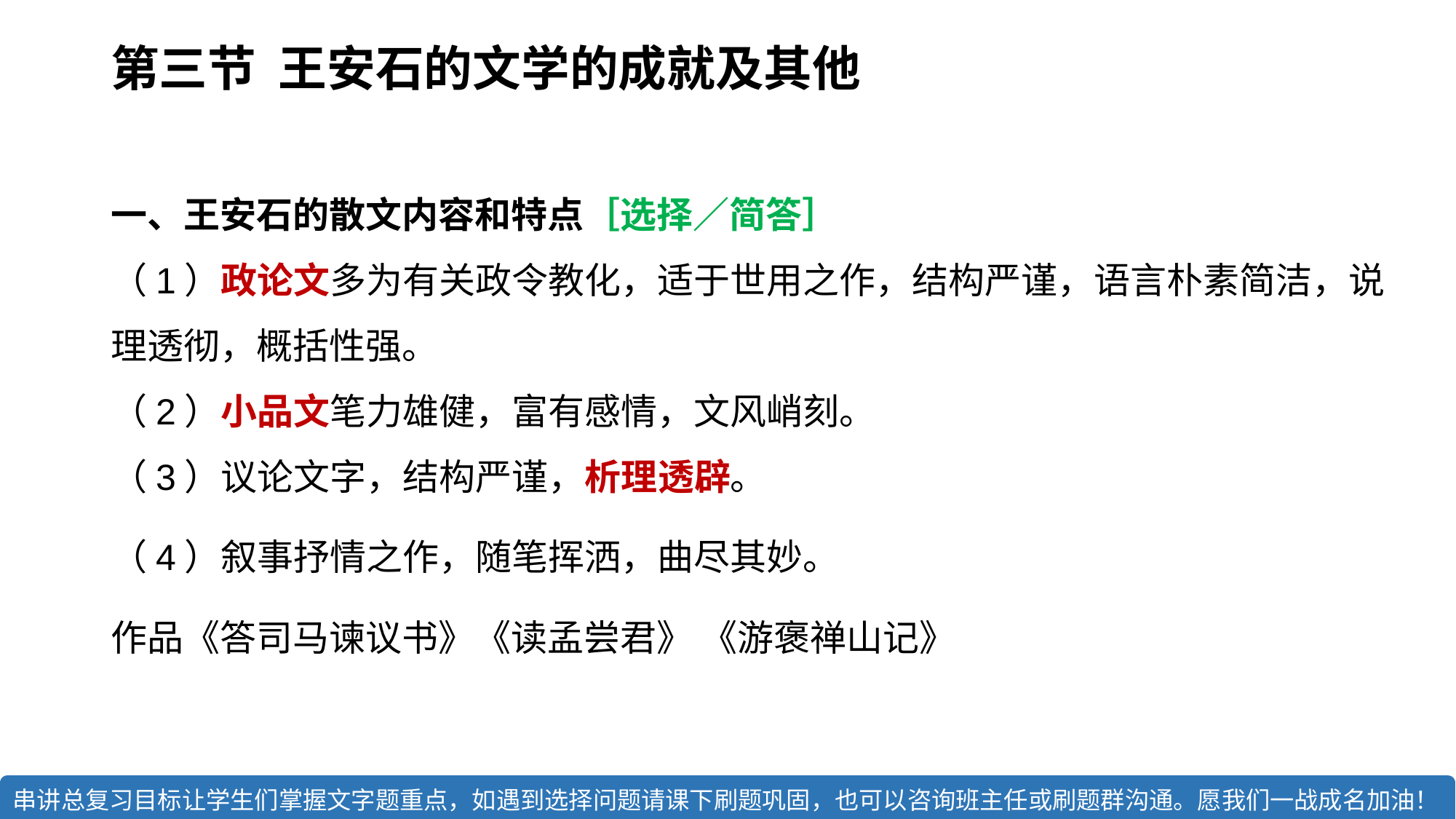

# 第三节  王安石的文学的成就及其他
一、王安石的散文内容和特点［选择／简答］
（1）政论文多为有关政令教化，适于世用之作，结构严谨，语言朴素简洁，说理透彻，概括性强。
（2）小品文笔力雄健，富有感情，文风峭刻。
（3）议论文字，结构严谨，析理透辟。
（4）叙事抒情之作，随笔挥洒，曲尽其妙。
作品《答司马谏议书》《读孟尝君》 《游褒禅山记》